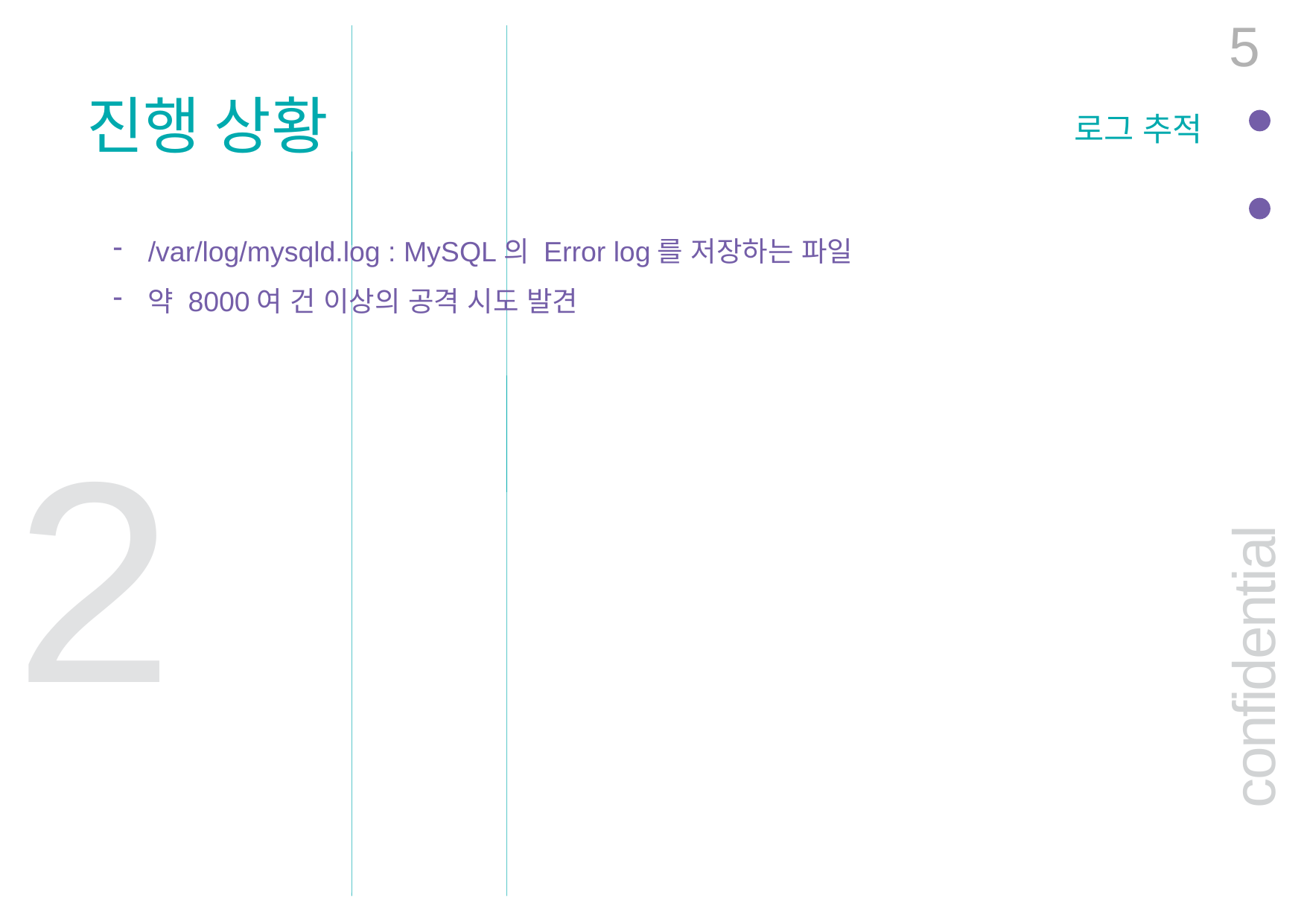

5

진행 상황

로그 추적
/var/log/mysqld.log : MySQL의 Error log를 저장하는 파일
약 8000여 건 이상의 공격 시도 발견
2
confidential